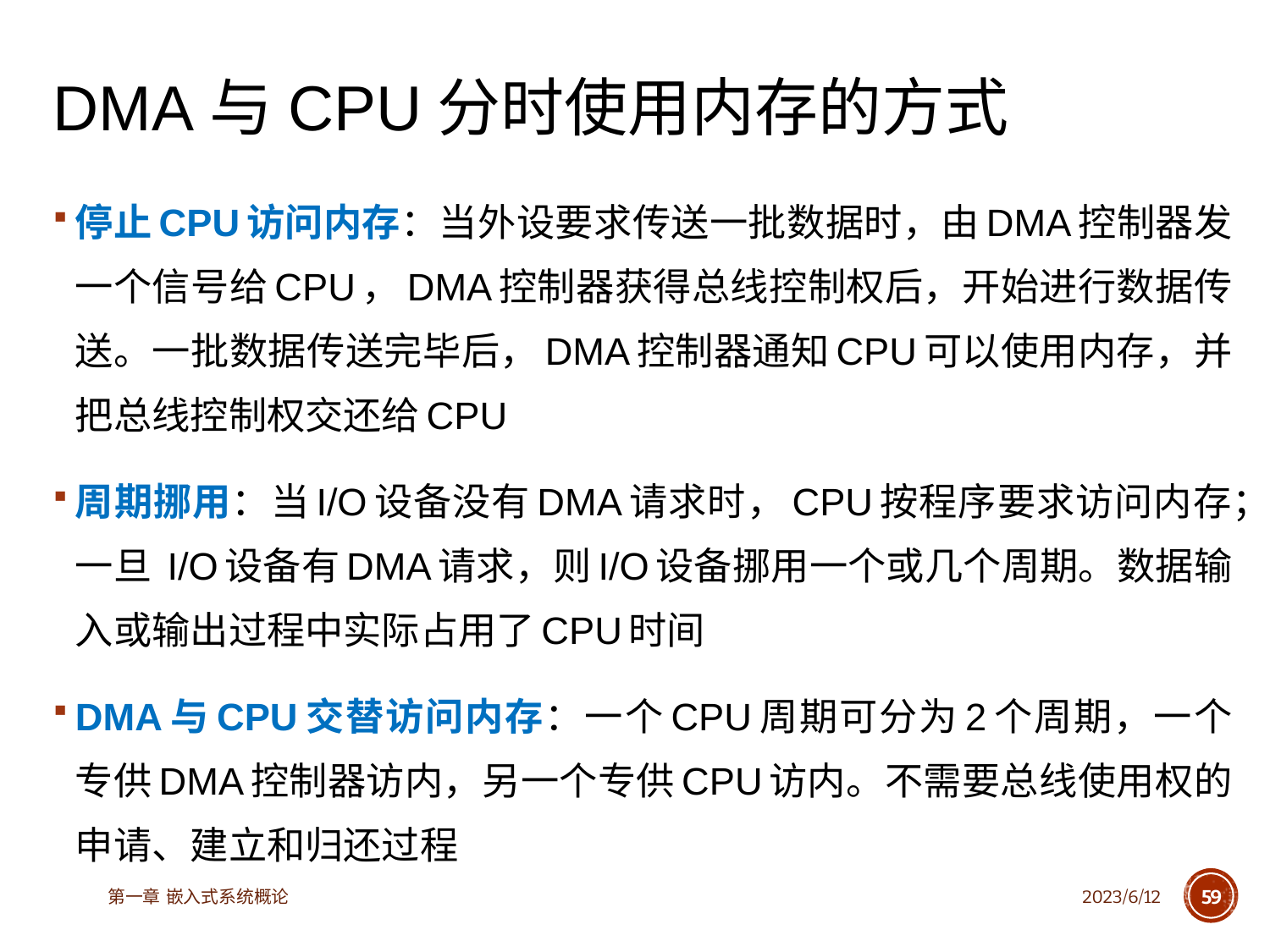

# DMA与CPU分时使用内存的方式
停止CPU访问内存：当外设要求传送一批数据时，由DMA控制器发一个信号给CPU，DMA控制器获得总线控制权后，开始进行数据传送。一批数据传送完毕后，DMA控制器通知CPU可以使用内存，并把总线控制权交还给CPU
周期挪用：当I/O设备没有DMA请求时，CPU按程序要求访问内存；一旦 I/O设备有DMA请求，则I/O设备挪用一个或几个周期。数据输入或输出过程中实际占用了CPU时间
DMA与CPU交替访问内存：一个CPU周期可分为2个周期，一个专供DMA控制器访内，另一个专供CPU访内。不需要总线使用权的申请、建立和归还过程
第一章 嵌入式系统概论
2023/6/12
59